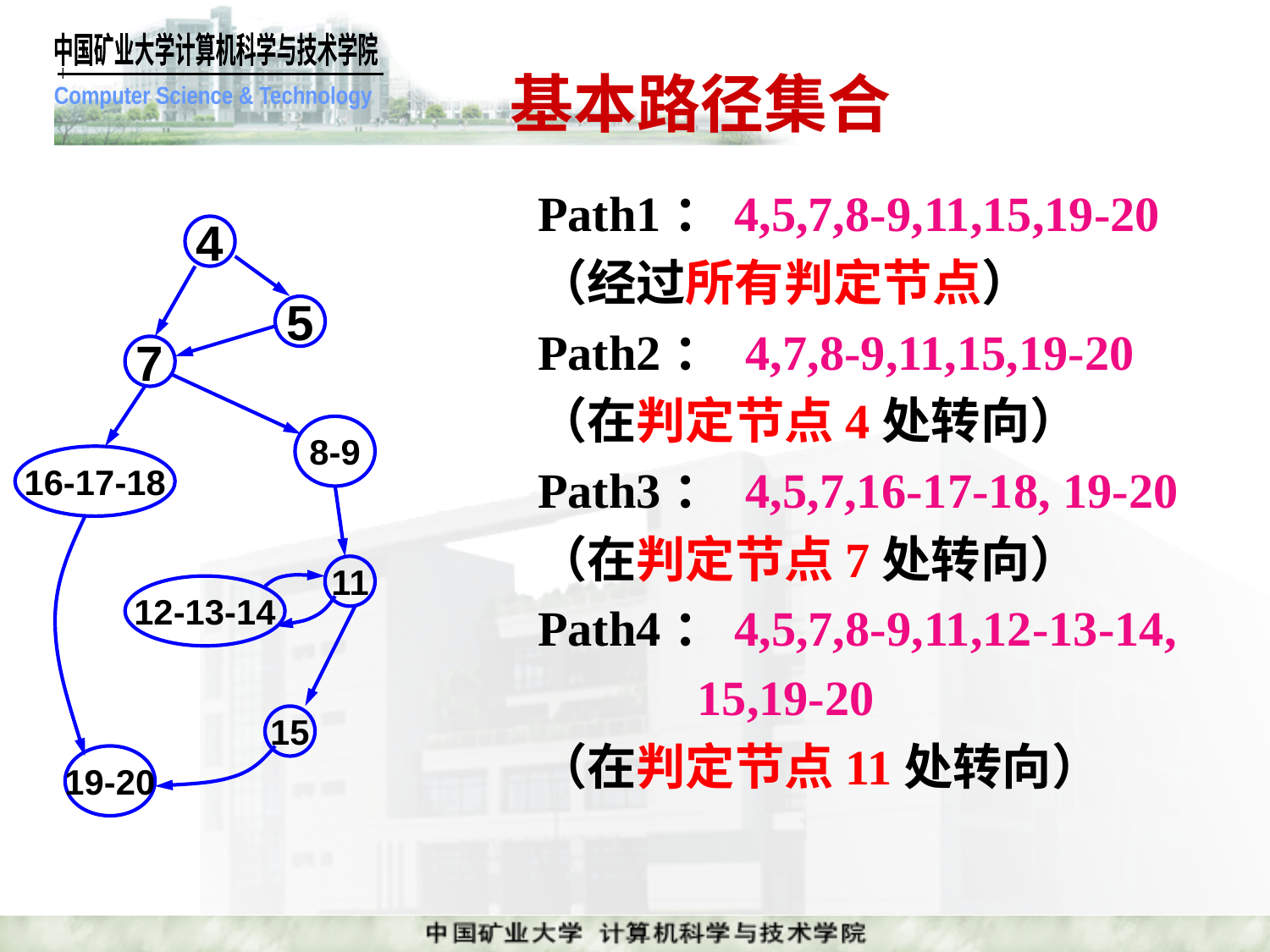

# 基本路径集合
Path1：4,5,7,8-9,11,15,19-20
（经过所有判定节点）
Path2： 4,7,8-9,11,15,19-20
（在判定节点4处转向）
Path3： 4,5,7,16-17-18, 19-20
（在判定节点7处转向）
Path4：4,5,7,8-9,11,12-13-14,
             15,19-20
（在判定节点11处转向）

4

5

7

8-9
16-17-18

11

12-13-14

15
19-20

课件制作人：谢希仁